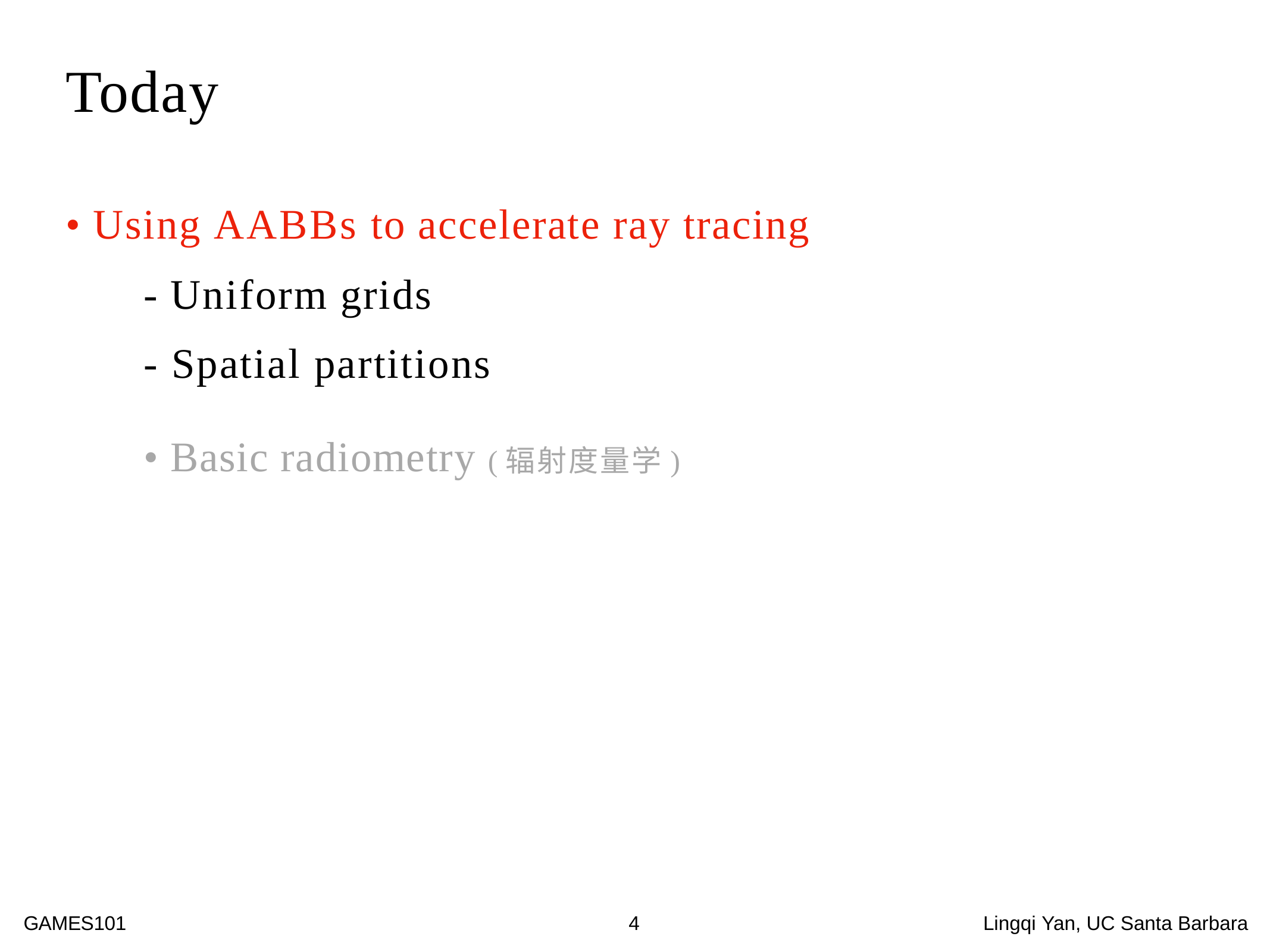

Today

• Using AABBs to accelerate ray tracing

- Uniform grids

- Spatial partitions

• Basic radiometry (辐射度量学)
GAMES101	4	Lingqi Yan, UC Santa Barbara